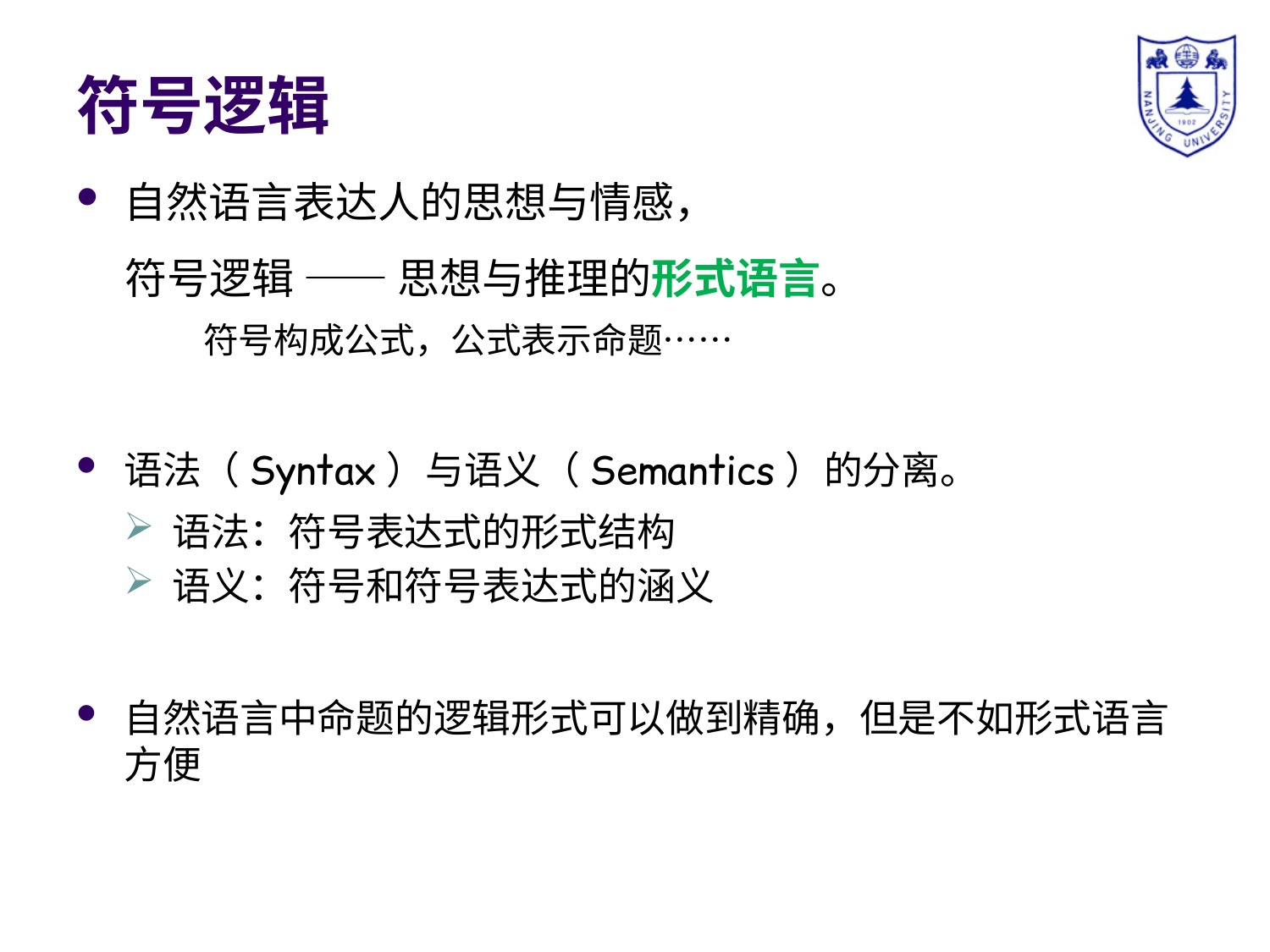

# 符号逻辑
自然语言表达人的思想与情感，
    符号逻辑 —— 思想与推理的形式语言。
符号构成公式，公式表示命题……

语法（Syntax）与语义（Semantics）的分离。
语法：符号表达式的形式结构
语义：符号和符号表达式的涵义

自然语言中命题的逻辑形式可以做到精确，但是不如形式语言方便

18